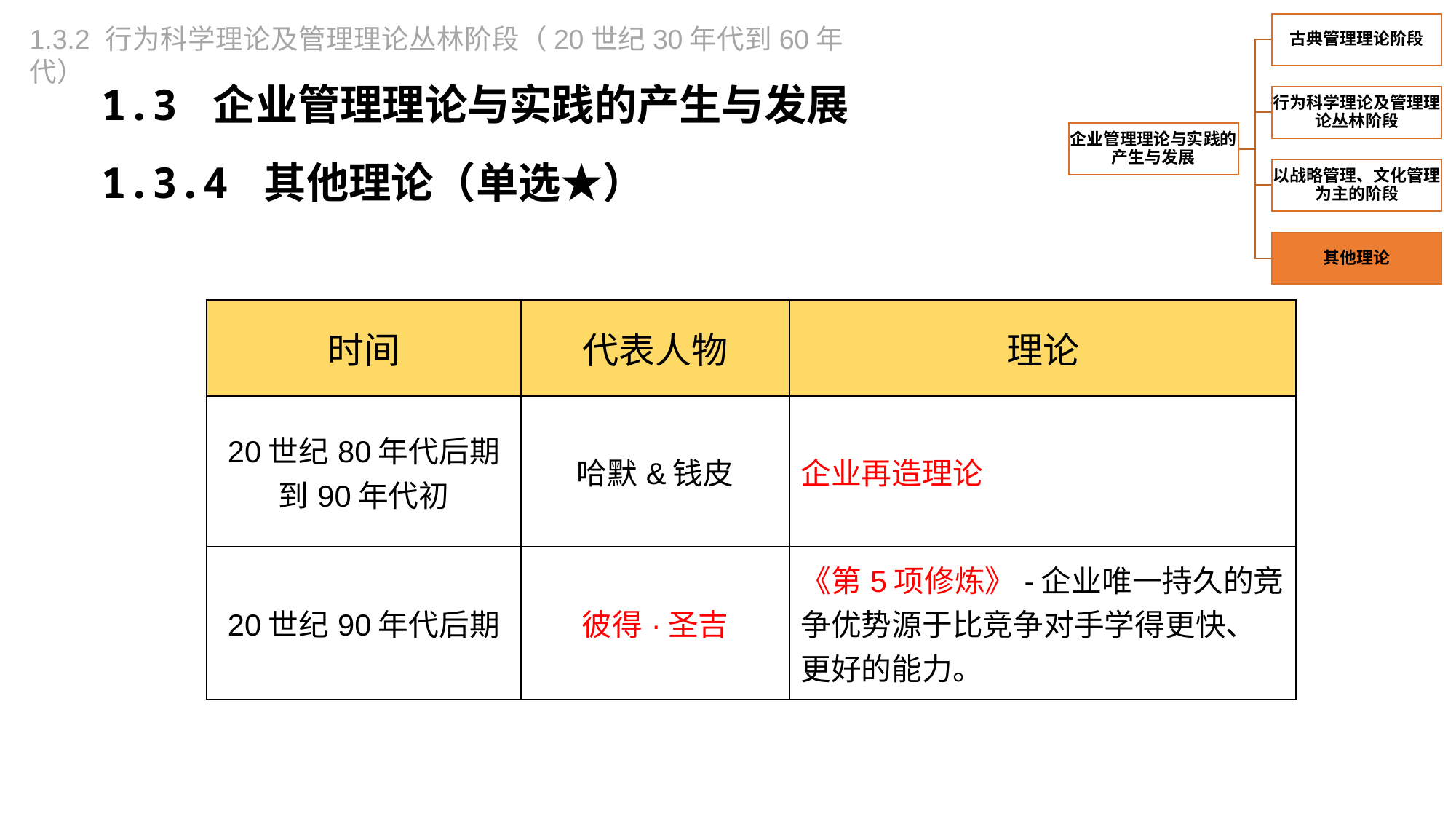

企业管理理论与实践的产生与发展
古典管理理论阶段
行为科学理论及管理理论丛林阶段
以战略管理、文化管理为主的阶段
其他理论
1.3.2 行为科学理论及管理理论丛林阶段（20世纪30年代到60年代）
1.3 企业管理理论与实践的产生与发展
1.3.4 其他理论（单选★）
| 时间 | 代表人物 | 理论 |
| --- | --- | --- |
| 20世纪80年代后期到90年代初 | 哈默&钱皮 | 企业再造理论 |
| 20世纪90年代后期 | 彼得·圣吉 | 《第5项修炼》-企业唯一持久的竞争优势源于比竞争对手学得更快、更好的能力。 |